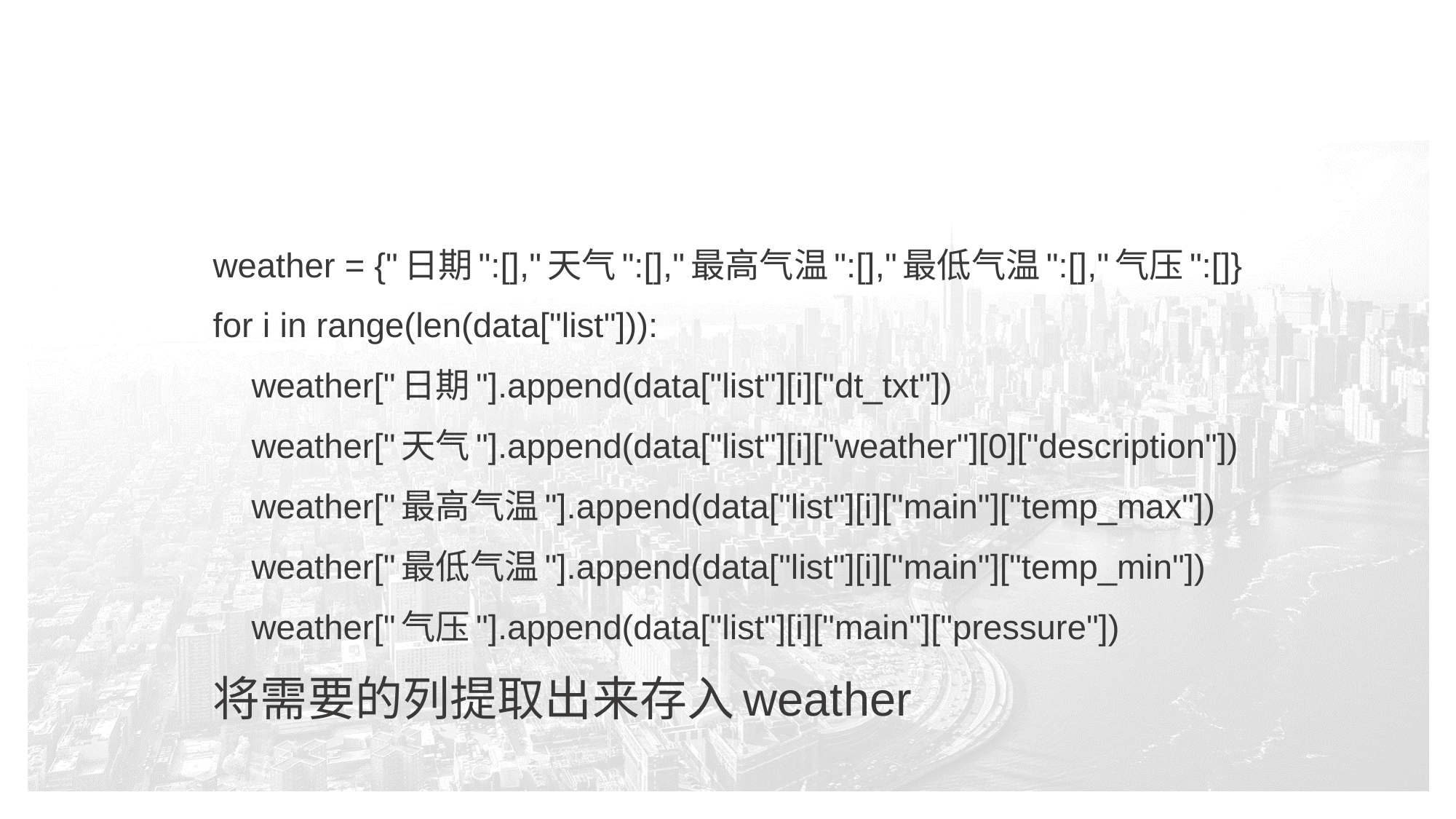

weather = {"日期":[],"天气":[],"最高气温":[],"最低气温":[],"气压":[]}
for i in range(len(data["list"])):
    weather["日期"].append(data["list"][i]["dt_txt"])
    weather["天气"].append(data["list"][i]["weather"][0]["description"])
    weather["最高气温"].append(data["list"][i]["main"]["temp_max"])
    weather["最低气温"].append(data["list"][i]["main"]["temp_min"])
    weather["气压"].append(data["list"][i]["main"]["pressure"])
将需要的列提取出来存入weather